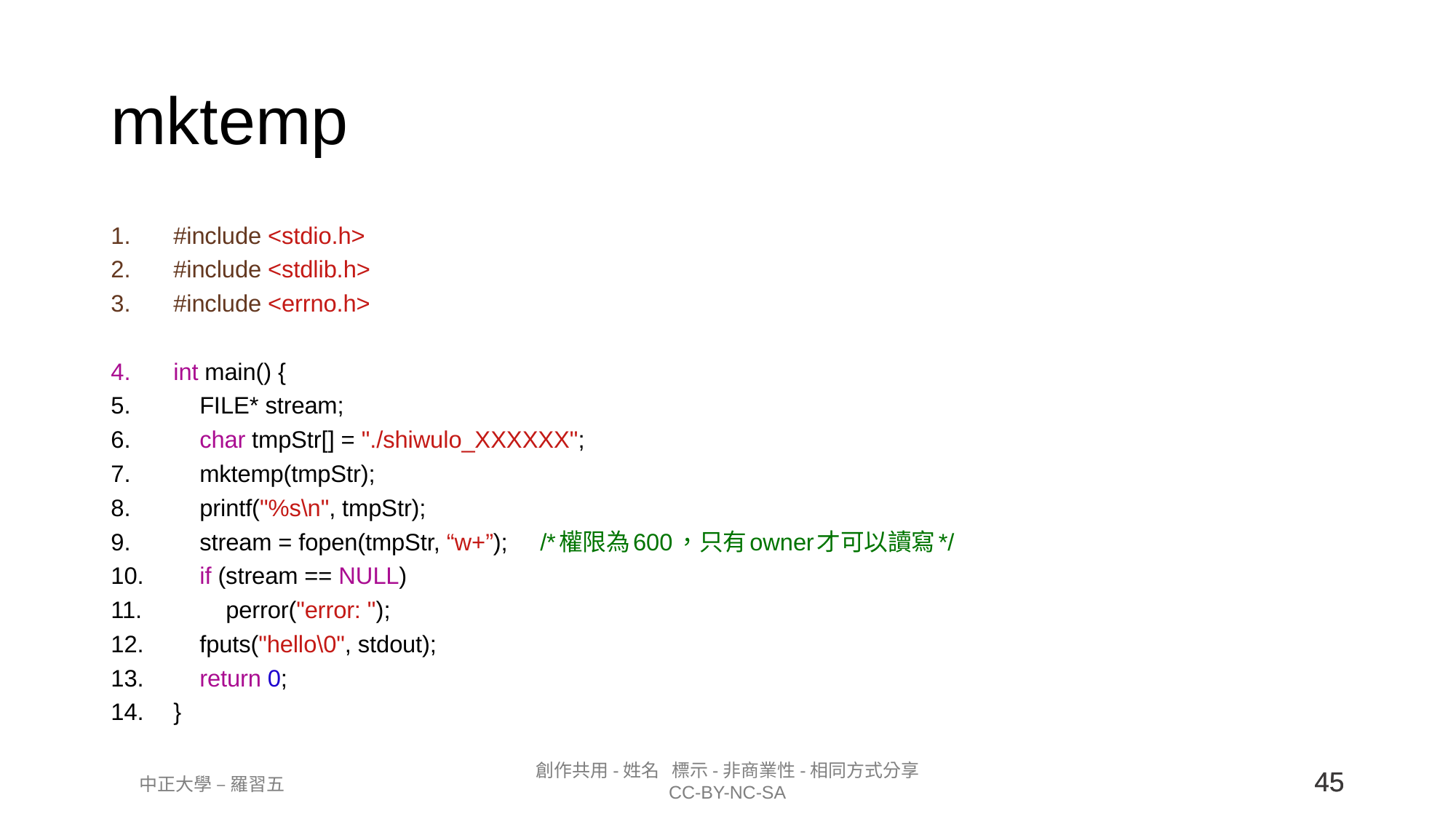

# mktemp
#include <stdio.h>
#include <stdlib.h>
#include <errno.h>

int main() {
    FILE* stream;
    char tmpStr[] = "./shiwulo_XXXXXX";
    mktemp(tmpStr);
    printf("%s\n", tmpStr);
    stream = fopen(tmpStr, “w+”);	/*權限為600，只有owner才可以讀寫*/
    if (stream == NULL)
        perror("error: ");
    fputs("hello\0", stdout);
    return 0;
}